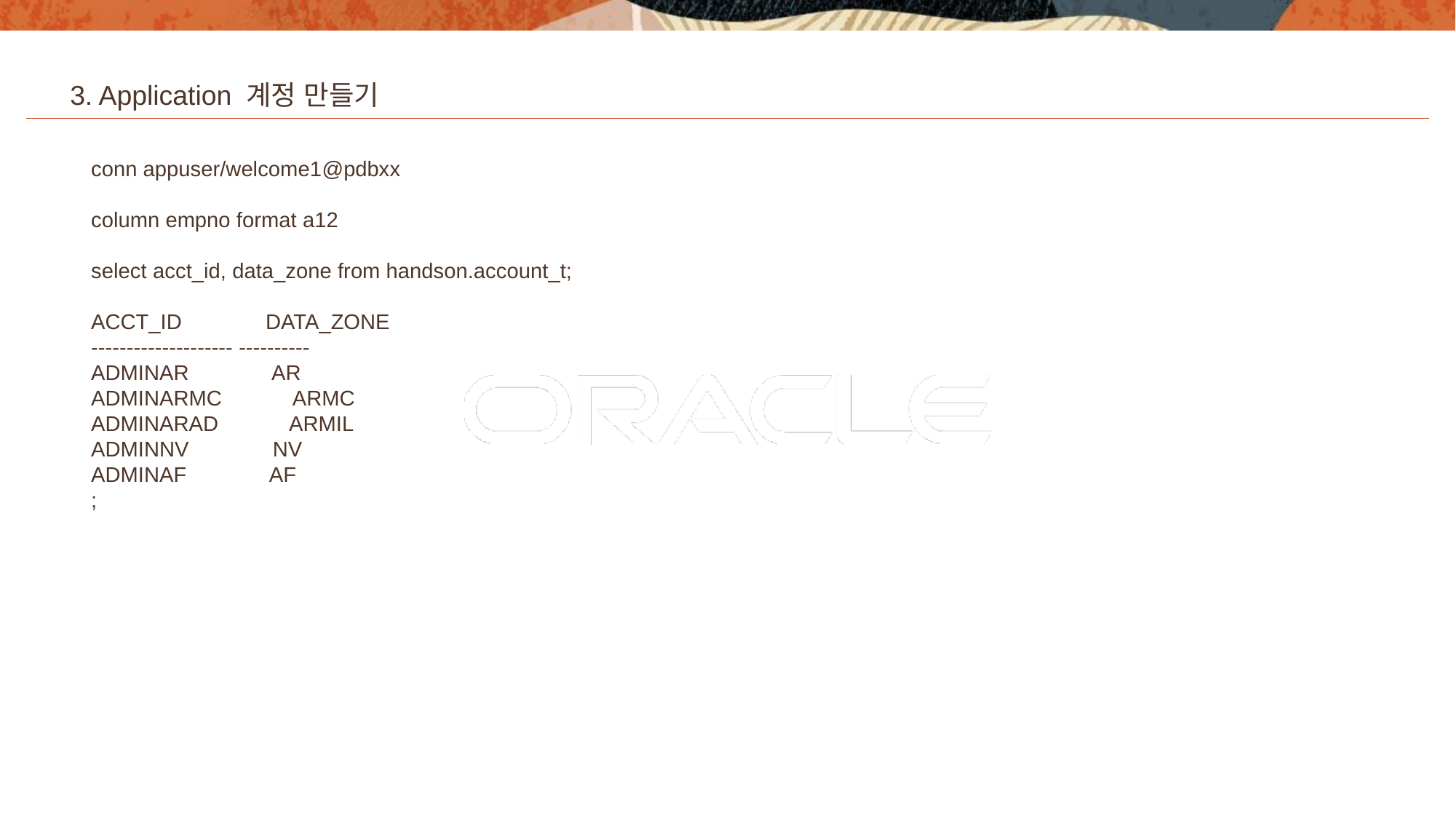

3. Application 계정 만들기
conn appuser/welcome1@pdbxx

column empno format a12

select acct_id, data_zone from handson.account_t;

ACCT_ID              DATA_ZONE
-------------------- ----------
ADMINAR              AR
ADMINARMC            ARMC
ADMINARAD            ARMIL
ADMINNV              NV
ADMINAF              AF
;

27
Copyright © 2020, Oracle and/or its affiliates. All rights reserved.